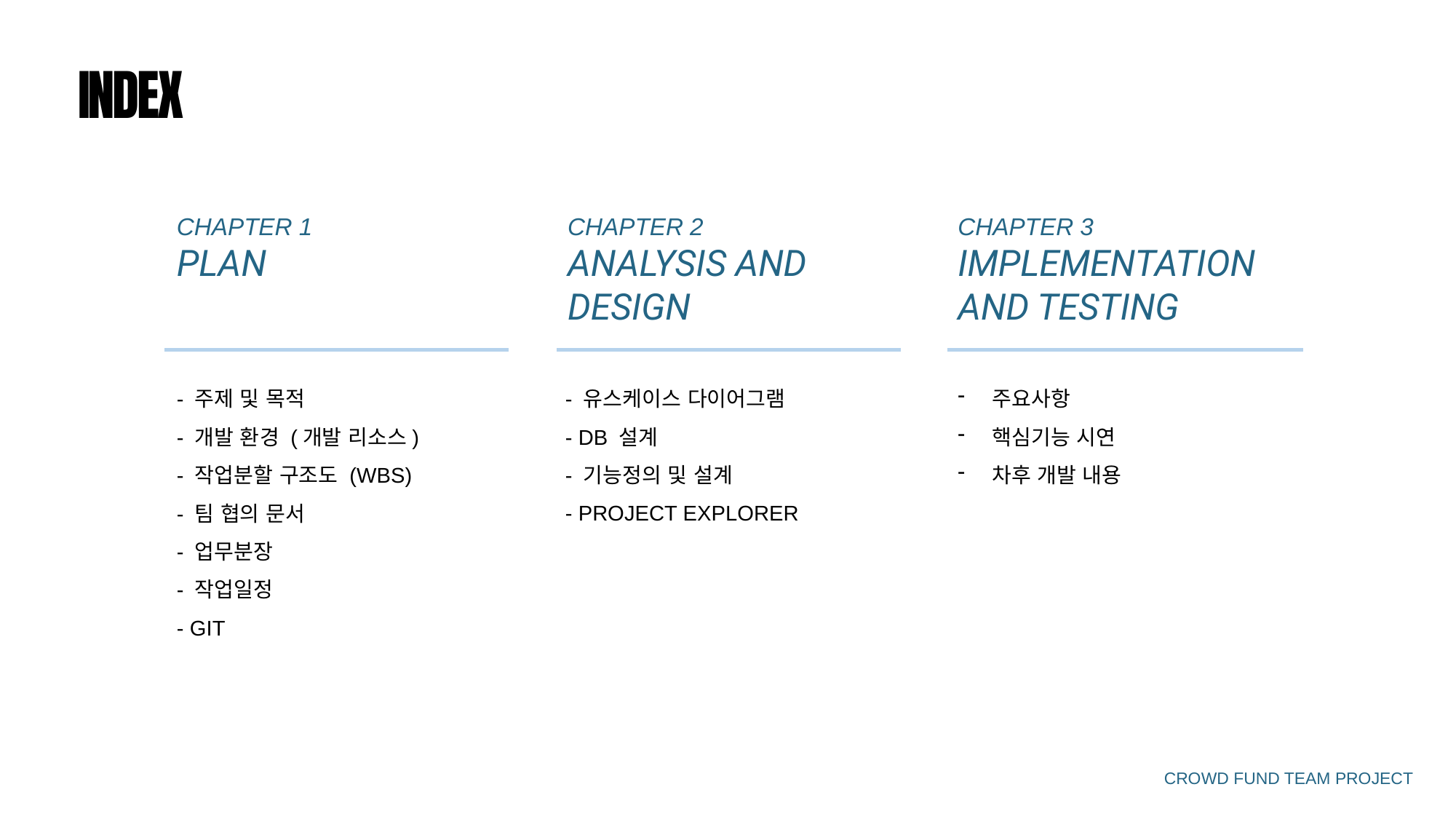

INDEX
CHAPTER 1
PLAN
- 주제 및 목적
- 개발 환경 (개발 리소스)
- 작업분할 구조도 (WBS)
- 팀 협의 문서
- 업무분장
- 작업일정
- GIT
CHAPTER 2
ANALYSIS AND
DESIGN
- 유스케이스 다이어그램
- DB 설계
- 기능정의 및 설계
- PROJECT EXPLORER
CHAPTER 3
IMPLEMENTATION AND TESTING
주요사항
핵심기능 시연
차후 개발 내용
CROWD FUND TEAM PROJECT